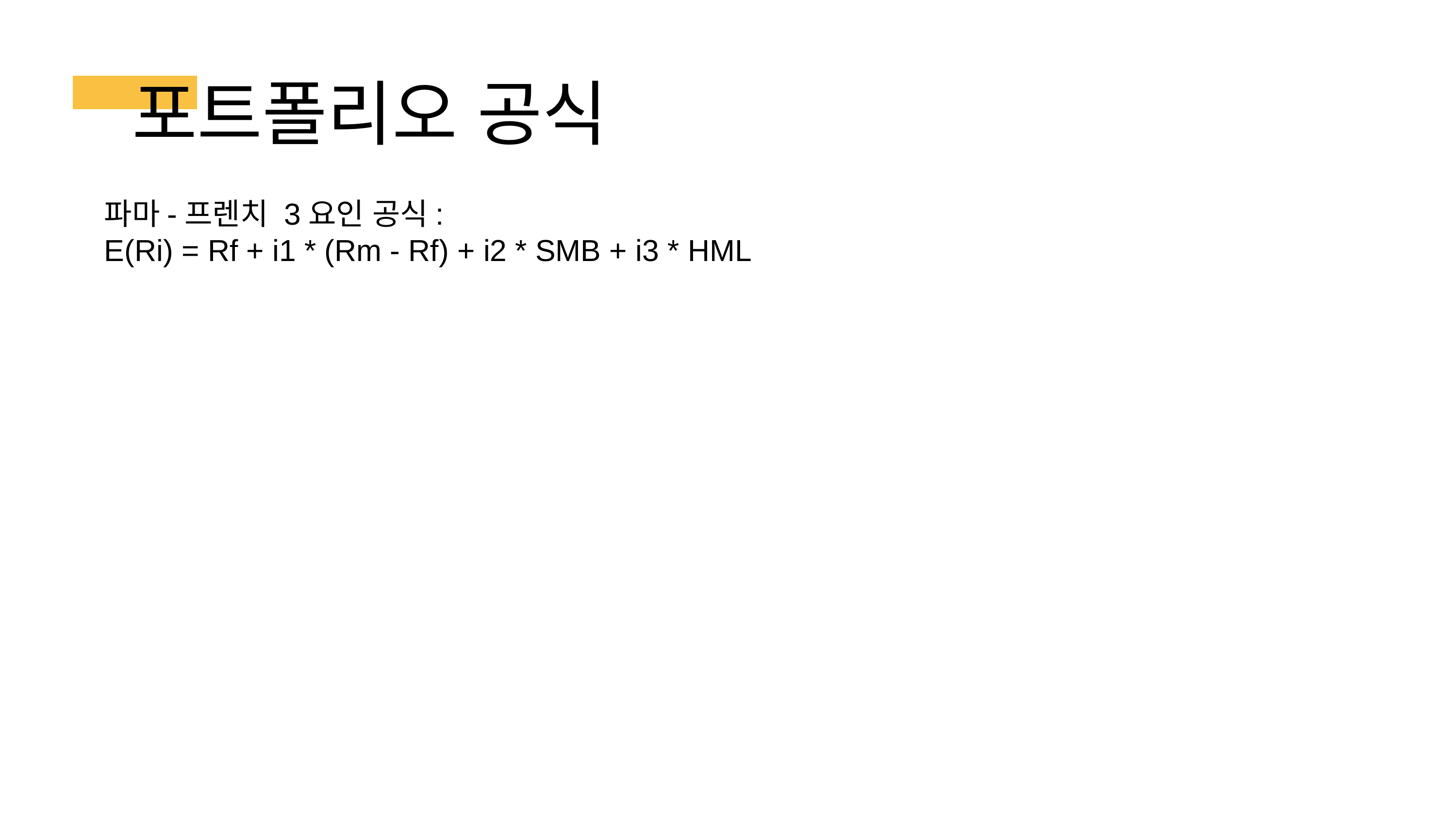

포트폴리오 공식
파마-프렌치 3요인 공식:
E(Ri) = Rf + i1 * (Rm - Rf) + i2 * SMB + i3 * HML